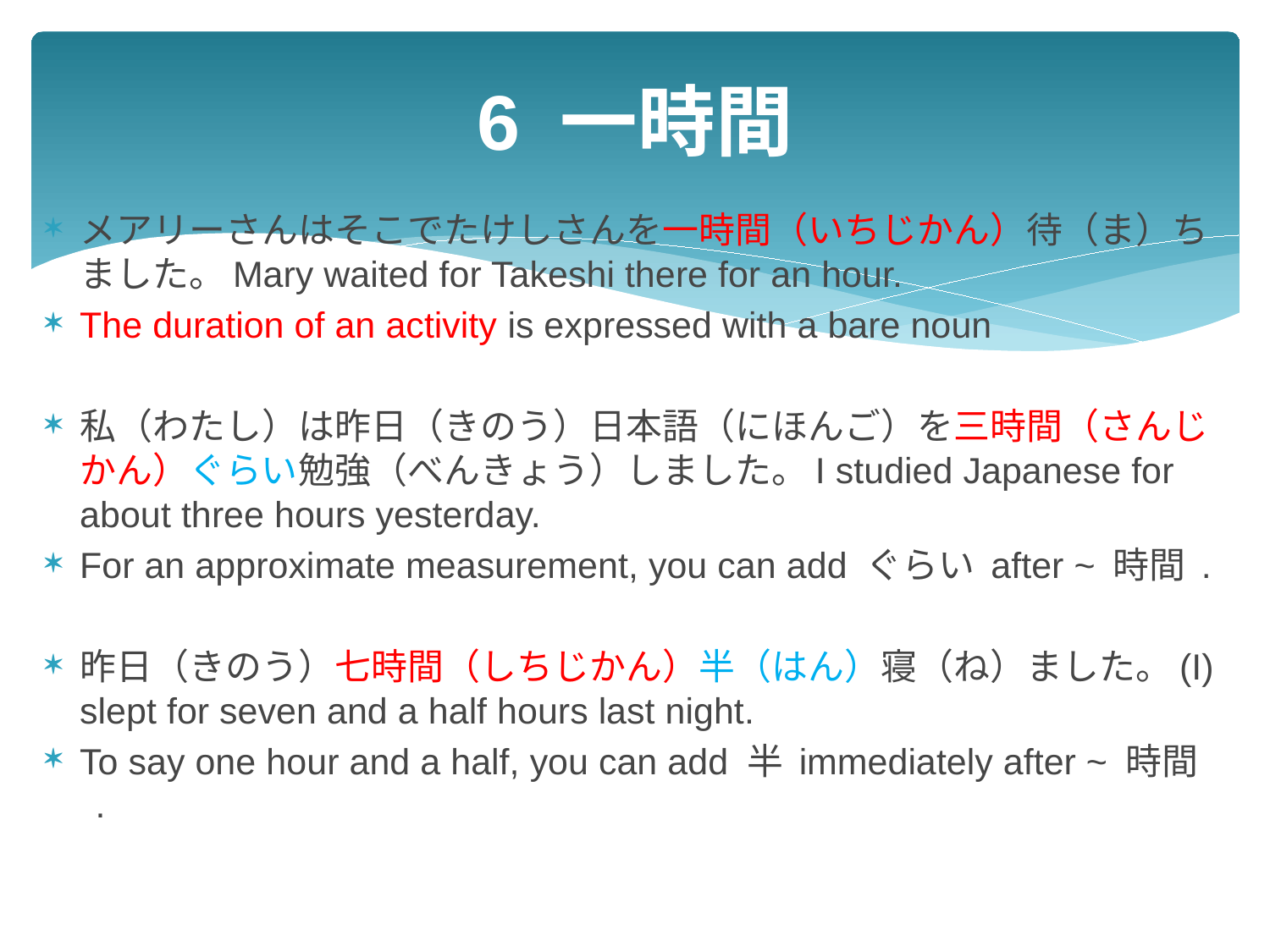

# 6 一時間
メアリーさんはそこでたけしさんを一時間（いちじかん）待（ま）ちました。Mary waited for Takeshi there for an hour.
The duration of an activity is expressed with a bare noun

私（わたし）は昨日（きのう）日本語（にほんご）を三時間（さんじかん）ぐらい勉強（べんきょう）しました。I studied Japanese for about three hours yesterday.
For an approximate measurement, you can add ぐらい after ~ 時間 .

昨日（きのう）七時間（しちじかん）半（はん）寝（ね）ました。(I) slept for seven and a half hours last night.
To say one hour and a half, you can add 半 immediately after ~ 時間 .